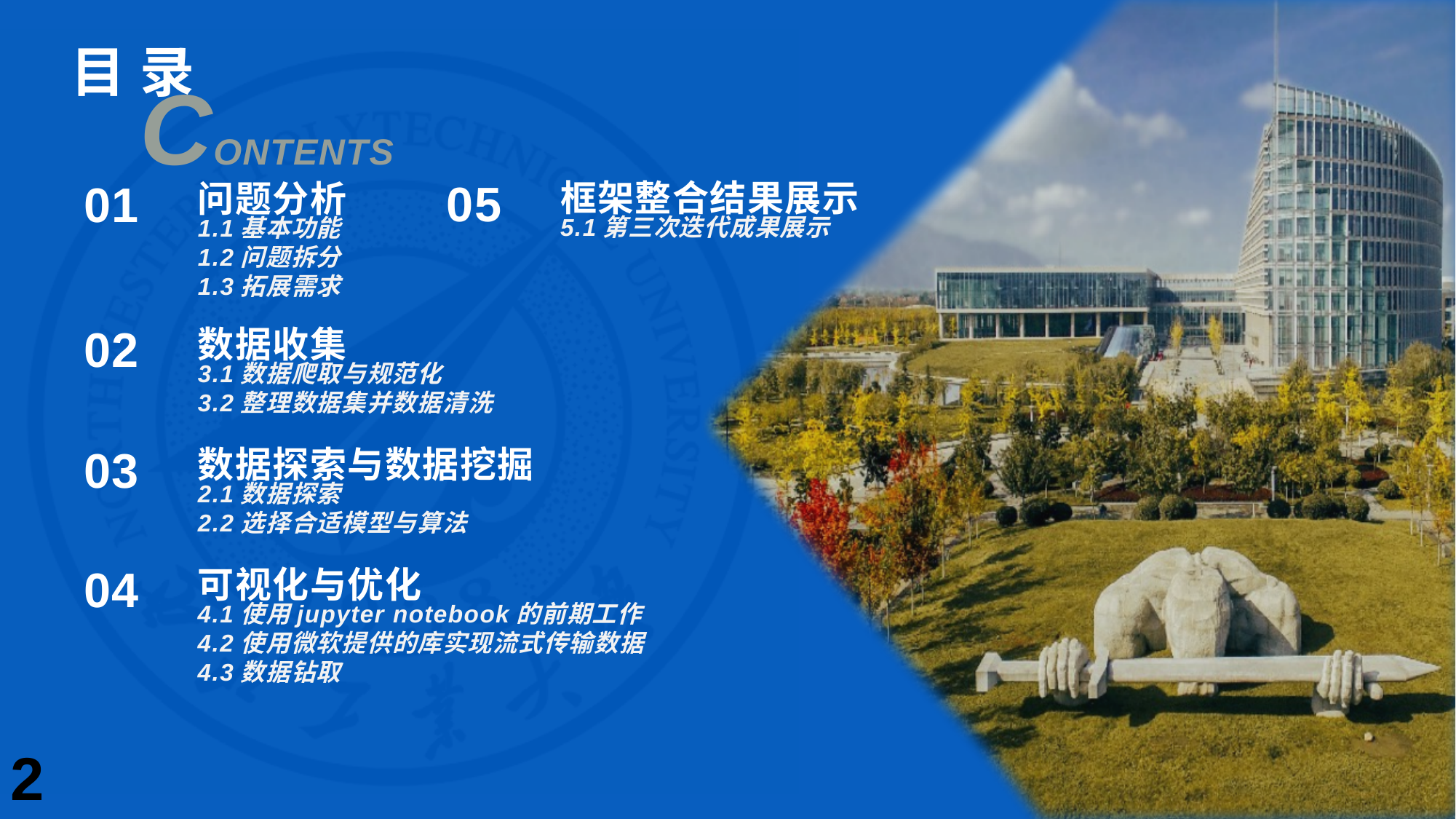

05
框架整合结果展示
5.1第三次迭代成果展示

01
问题分析

1.1基本功能
1.2问题拆分
1.3拓展需求
02
数据收集
3.1数据爬取与规范化
3.2整理数据集并数据清洗
03
数据探索与数据挖掘
2.1数据探索
2.2选择合适模型与算法
04
可视化与优化
4.1使用jupyter notebook的前期工作
4.2使用微软提供的库实现流式传输数据
4.3数据钻取
2